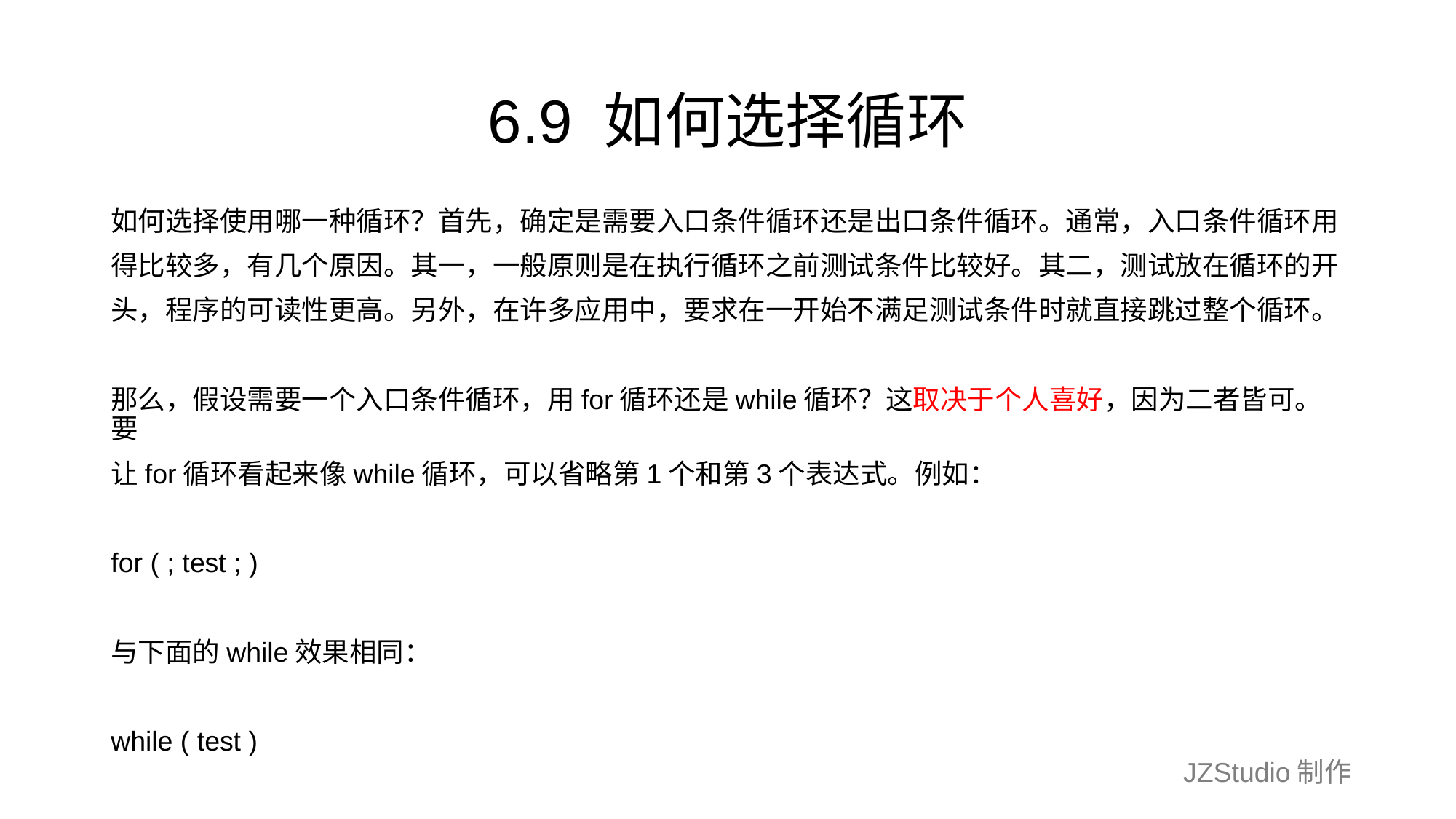

# 6.9 如何选择循环
如何选择使用哪一种循环？首先，确定是需要入口条件循环还是出口条件循环。通常，入口条件循环用
得比较多，有几个原因。其一，一般原则是在执行循环之前测试条件比较好。其二，测试放在循环的开
头，程序的可读性更高。另外，在许多应用中，要求在一开始不满足测试条件时就直接跳过整个循环。

那么，假设需要一个入口条件循环，用for循环还是while循环？这取决于个人喜好，因为二者皆可。要
让for循环看起来像while循环，可以省略第1个和第3个表达式。例如：

for ( ; test ; )

与下面的while效果相同：

while ( test )